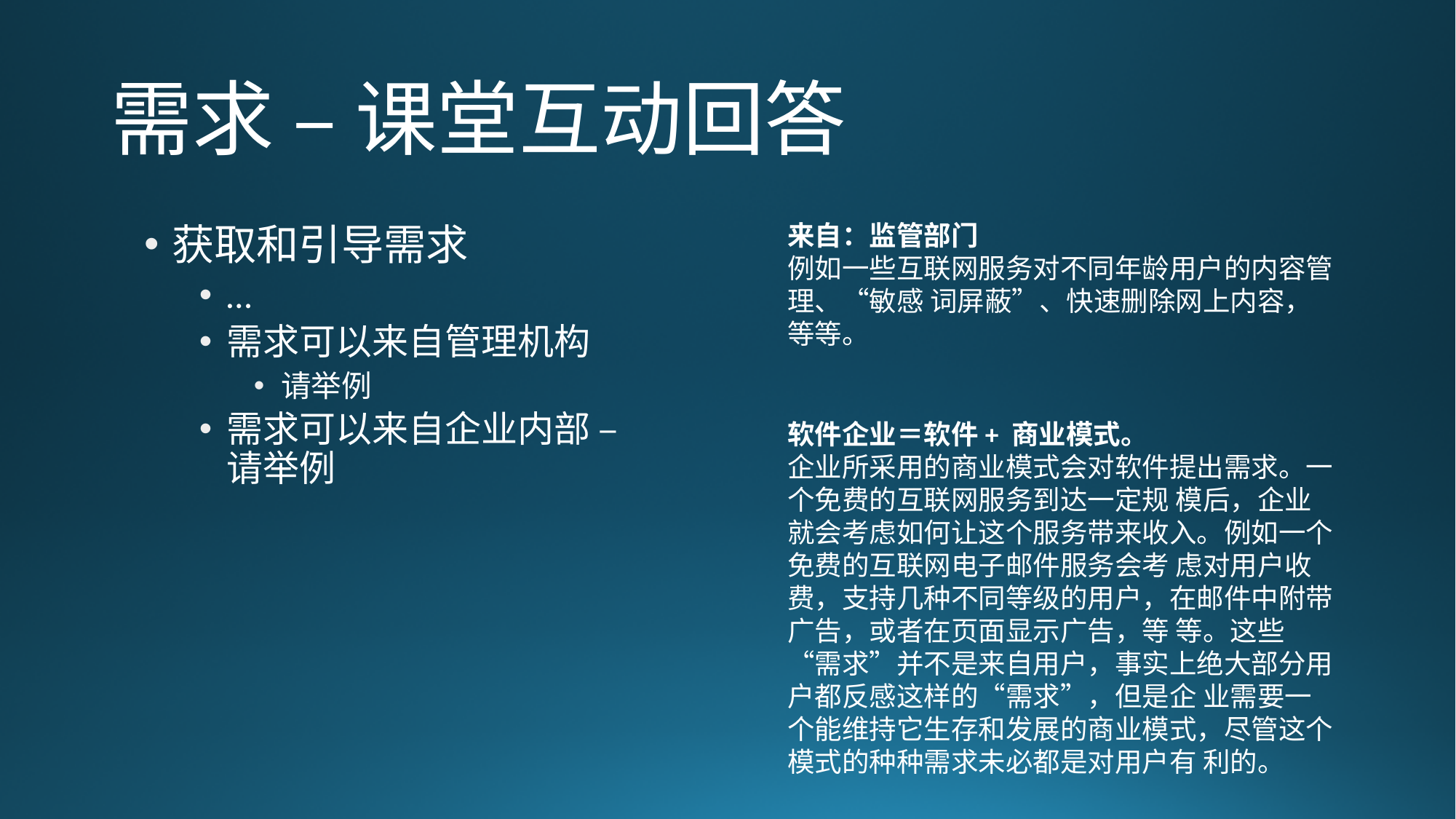

# 需求 – 课堂互动回答
来自：监管部门
例如一些互联网服务对不同年龄用户的内容管理、“敏感 词屏蔽”、快速删除网上内容，等等。

获取和引导需求
…
需求可以来自管理机构
请举例
需求可以来自企业内部 – 请举例
软件企业＝软件+ 商业模式。
企业所采用的商业模式会对软件提出需求。一个免费的互联网服务到达一定规 模后，企业就会考虑如何让这个服务带来收入。例如一个免费的互联网电子邮件服务会考 虑对用户收费，支持几种不同等级的用户，在邮件中附带广告，或者在页面显示广告，等 等。这些“需求”并不是来自用户，事实上绝大部分用户都反感这样的“需求”，但是企 业需要一个能维持它生存和发展的商业模式，尽管这个模式的种种需求未必都是对用户有 利的。